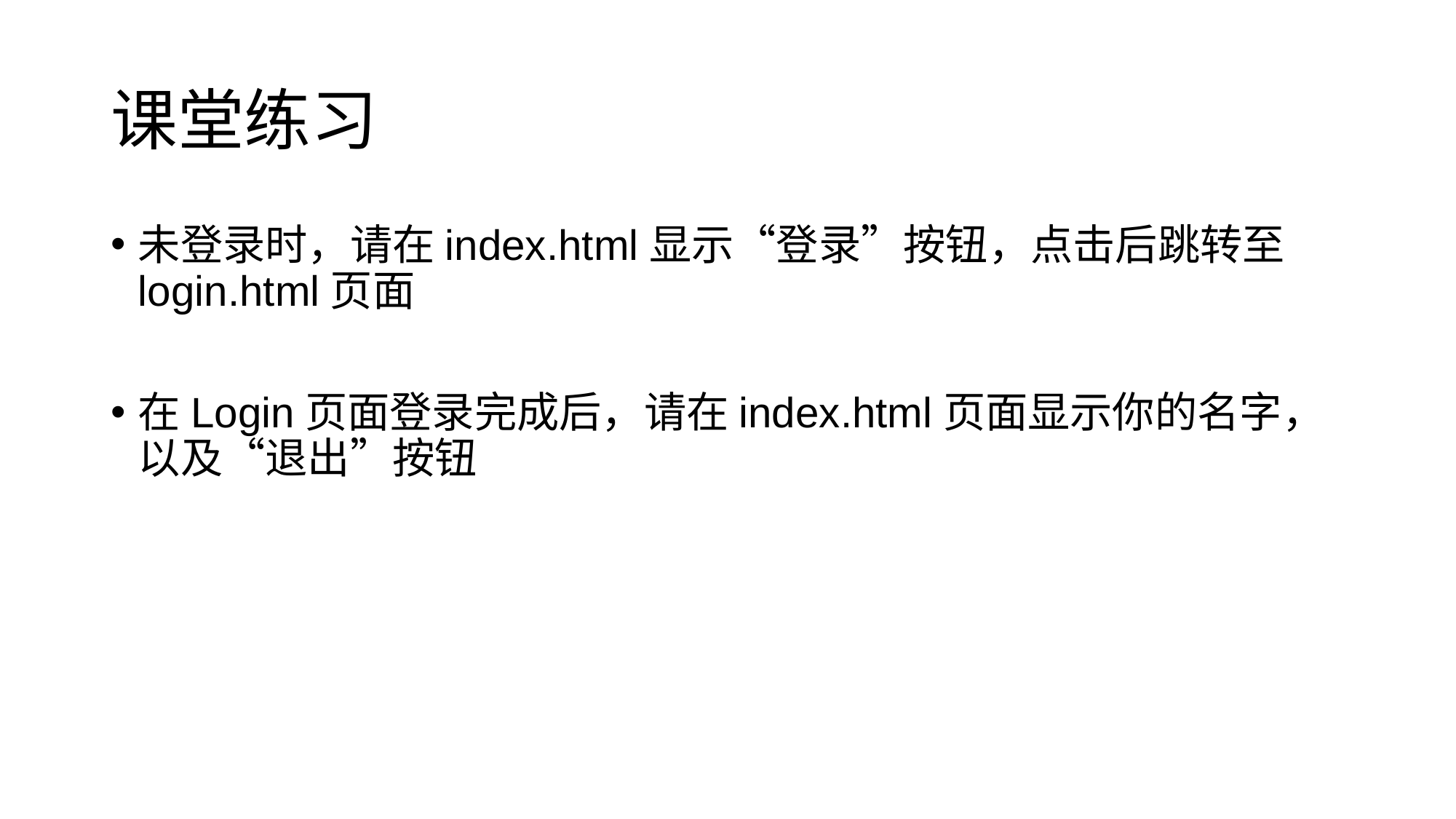

# 课堂练习
未登录时，请在index.html显示“登录”按钮，点击后跳转至login.html页面

在Login页面登录完成后，请在index.html页面显示你的名字，以及“退出”按钮